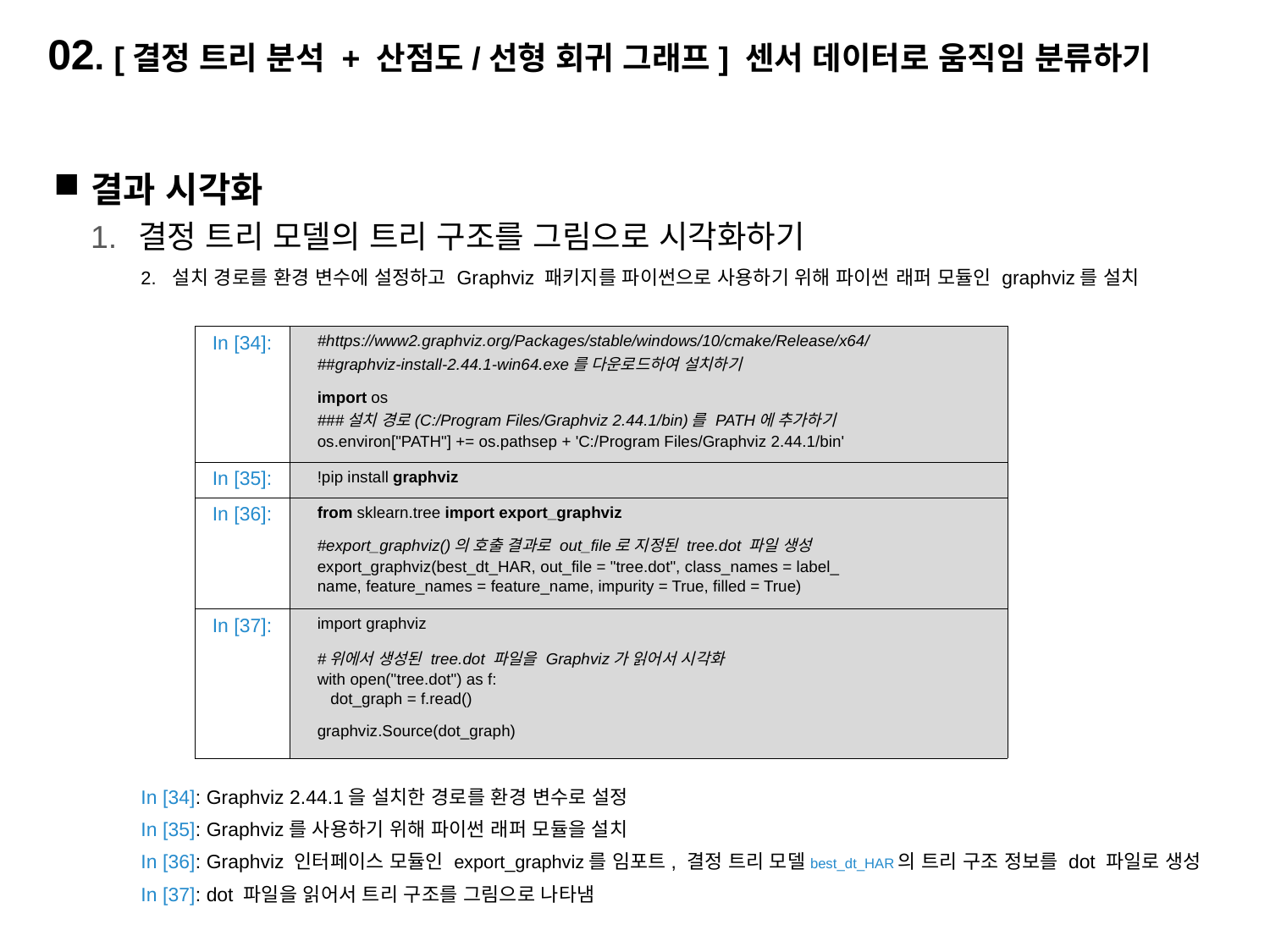

# 02. [결정 트리 분석 + 산점도/선형 회귀 그래프] 센서 데이터로 움직임 분류하기
결과 시각화
결정 트리 모델의 트리 구조를 그림으로 시각화하기
설치 경로를 환경 변수에 설정하고 Graphviz 패키지를 파이썬으로 사용하기 위해 파이썬 래퍼 모듈인 graphviz를 설치

In [34]: Graphviz 2.44.1을 설치한 경로를 환경 변수로 설정
In [35]: Graphviz를 사용하기 위해 파이썬 래퍼 모듈을 설치
In [36]: Graphviz 인터페이스 모듈인 export_graphviz를 임포트, 결정 트리 모델best_dt_HAR의 트리 구조 정보를 dot 파일로 생성
In [37]: dot 파일을 읽어서 트리 구조를 그림으로 나타냄

| In [34]: | #https://www2.graphviz.org/Packages/stable/windows/10/cmake/Release/x64/ ##graphviz-install-2.44.1-win64.exe를 다운로드하여 설치하기 import os ###설치 경로(C:/Program Files/Graphviz 2.44.1/bin)를 PATH에 추가하기 os.environ["PATH"] += os.pathsep + 'C:/Program Files/Graphviz 2.44.1/bin' |
| --- | --- |
| In [35]: | !pip install graphviz |
| In [36]: | from sklearn.tree import export\_graphviz #export\_graphviz()의 호출 결과로 out\_file로 지정된 tree.dot 파일 생성 export\_graphviz(best\_dt\_HAR, out\_file = "tree.dot", class\_names = label\_ name, feature\_names = feature\_name, impurity = True, filled = True) |
| In [37]: | import graphviz #위에서 생성된 tree.dot 파일을 Graphviz가 읽어서 시각화 with open("tree.dot") as f: dot\_graph = f.read() graphviz.Source(dot\_graph) |